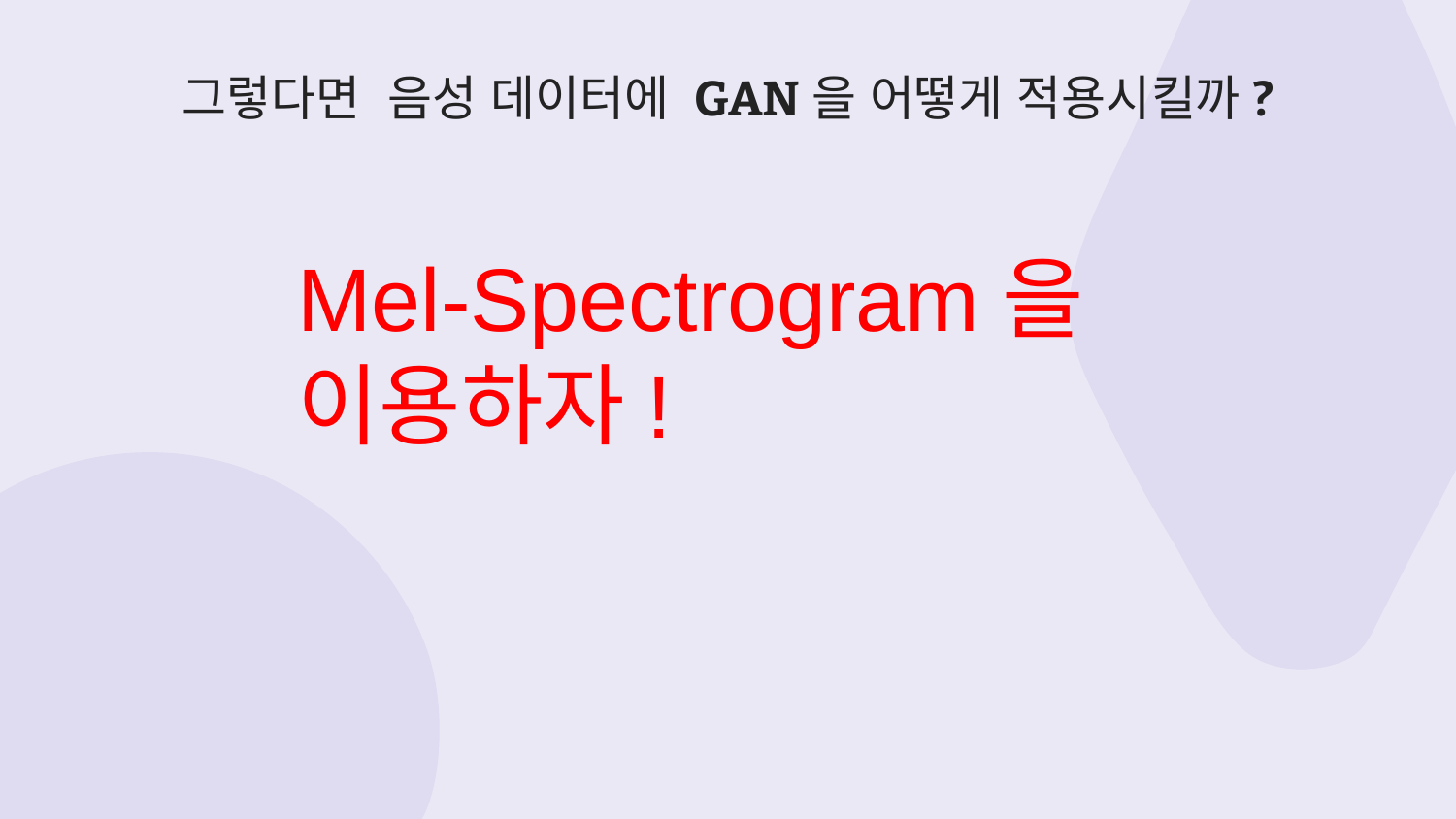

# 그렇다면  음성 데이터에 GAN을 어떻게 적용시킬까?
Mel-Spectrogram을 이용하자!